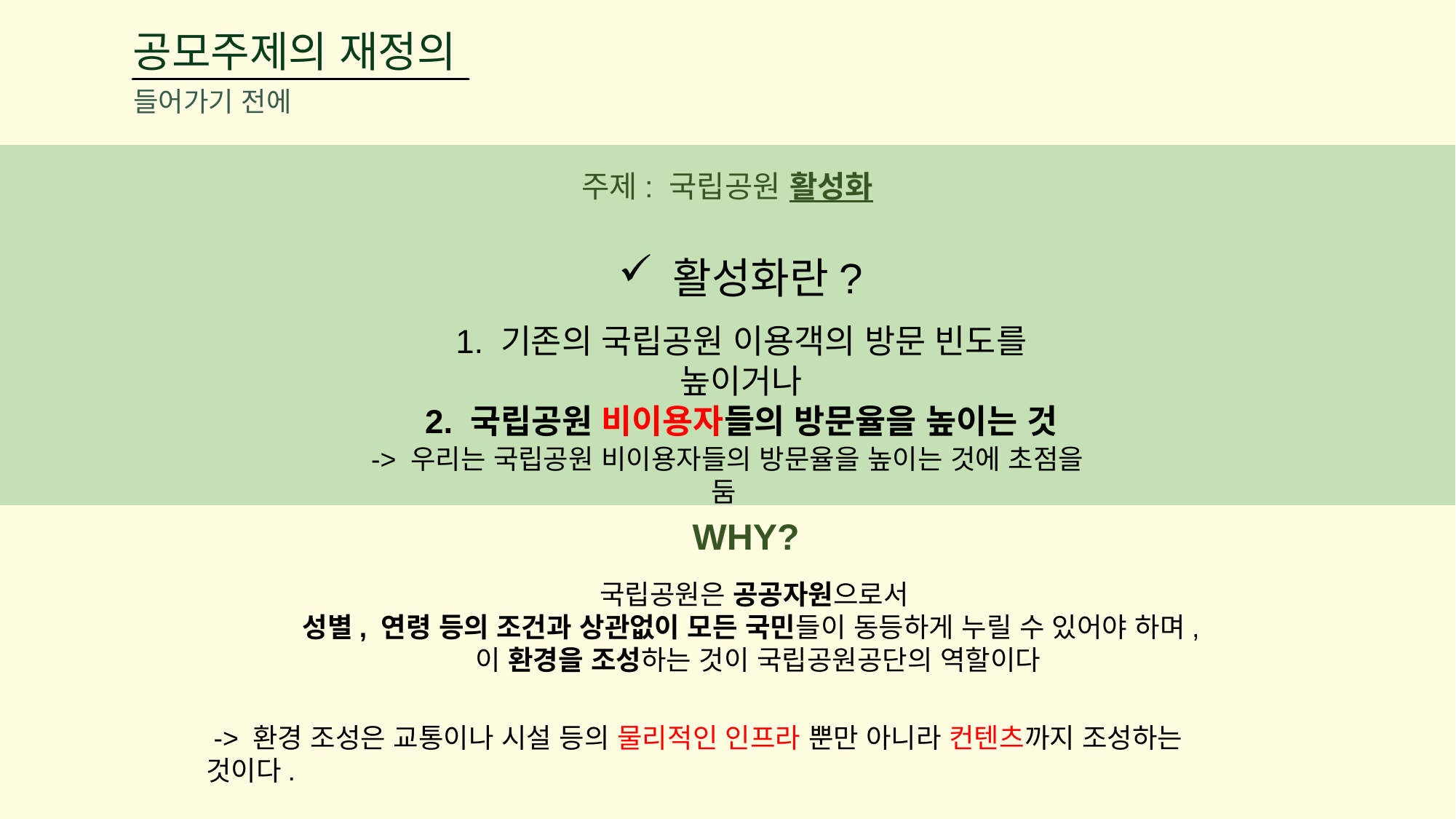

공모주제의 재정의
들어가기 전에

주제: 국립공원 활성화
활성화란?
1. 기존의 국립공원 이용객의 방문 빈도를 높이거나
2. 국립공원 비이용자들의 방문율을 높이는 것
-> 우리는 국립공원 비이용자들의 방문율을 높이는 것에 초점을 둠
WHY?

 국립공원은 공공자원으로서
성별, 연령 등의 조건과 상관없이 모든 국민들이 동등하게 누릴 수 있어야 하며,
 이 환경을 조성하는 것이 국립공원공단의 역할이다
 -> 환경 조성은 교통이나 시설 등의 물리적인 인프라 뿐만 아니라 컨텐츠까지 조성하는 것이다.